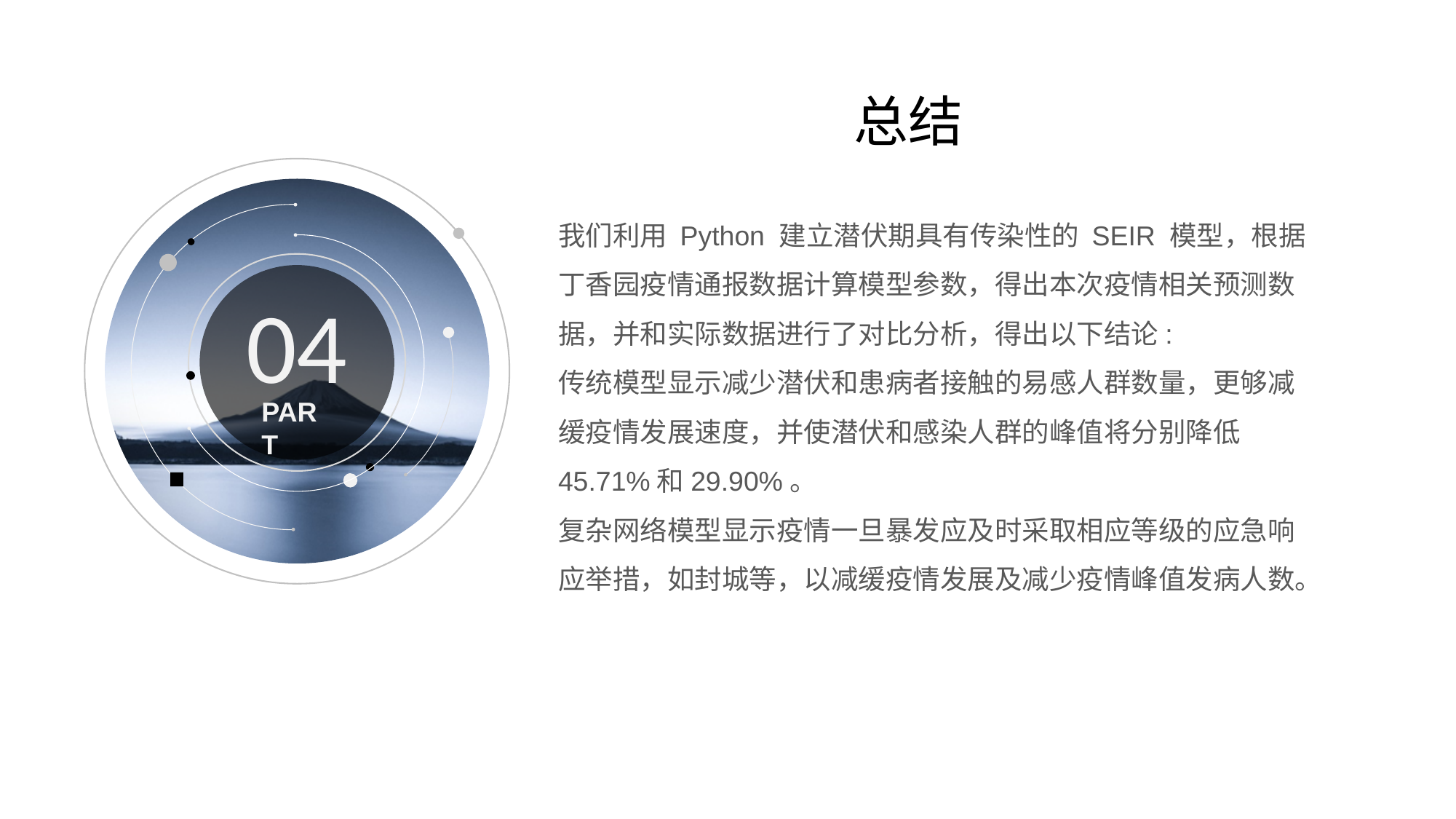

总结

我们利用 Python 建立潜伏期具有传染性的 SEIR 模型，根据丁香园疫情通报数据计算模型参数，得出本次疫情相关预测数据，并和实际数据进行了对比分析，得出以下结论:
传统模型显示减少潜伏和患病者接触的易感人群数量，更够减缓疫情发展速度，并使潜伏和感染人群的峰值将分别降低45.71%和29.90%。
复杂网络模型显示疫情一旦暴发应及时采取相应等级的应急响应举措，如封城等，以减缓疫情发展及减少疫情峰值发病人数。

04

PART